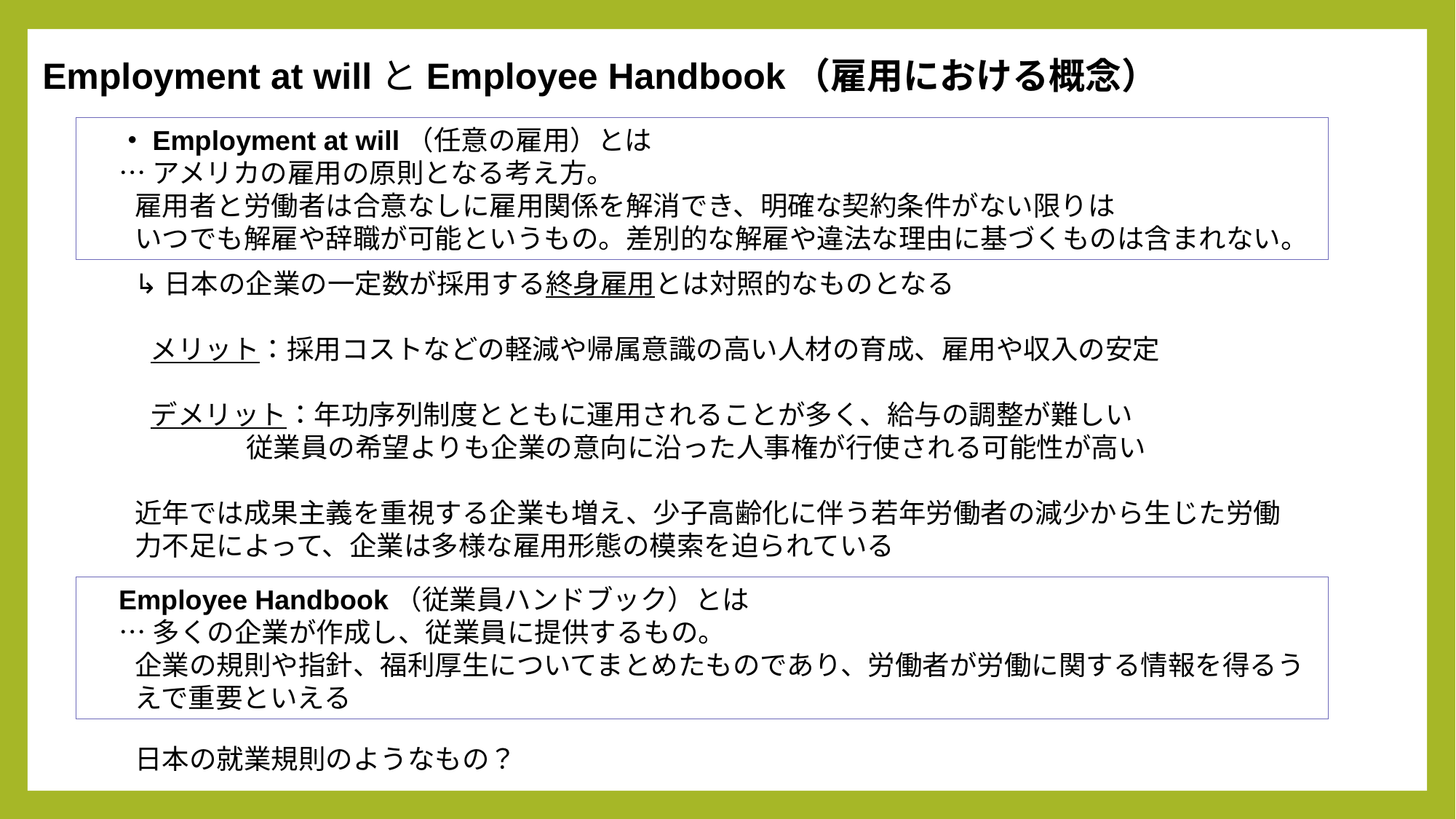

Employment at willとEmployee Handbook（雇用における概念）
・Employment at will（任意の雇用）とは
…アメリカの雇用の原則となる考え方。
雇用者と労働者は合意なしに雇用関係を解消でき、明確な契約条件がない限りは
いつでも解雇や辞職が可能というもの。差別的な解雇や違法な理由に基づくものは含まれない。
↳日本の企業の一定数が採用する終身雇用とは対照的なものとなる

メリット：採用コストなどの軽減や帰属意識の高い人材の育成、雇用や収入の安定

デメリット：年功序列制度とともに運用されることが多く、給与の調整が難しい
従業員の希望よりも企業の意向に沿った人事権が行使される可能性が高い

近年では成果主義を重視する企業も増え、少子高齢化に伴う若年労働者の減少から生じた労働力不足によって、企業は多様な雇用形態の模索を迫られている

Employee Handbook（従業員ハンドブック）とは
…多くの企業が作成し、従業員に提供するもの。
企業の規則や指針、福利厚生についてまとめたものであり、労働者が労働に関する情報を得るうえで重要といえる
日本の就業規則のようなもの？